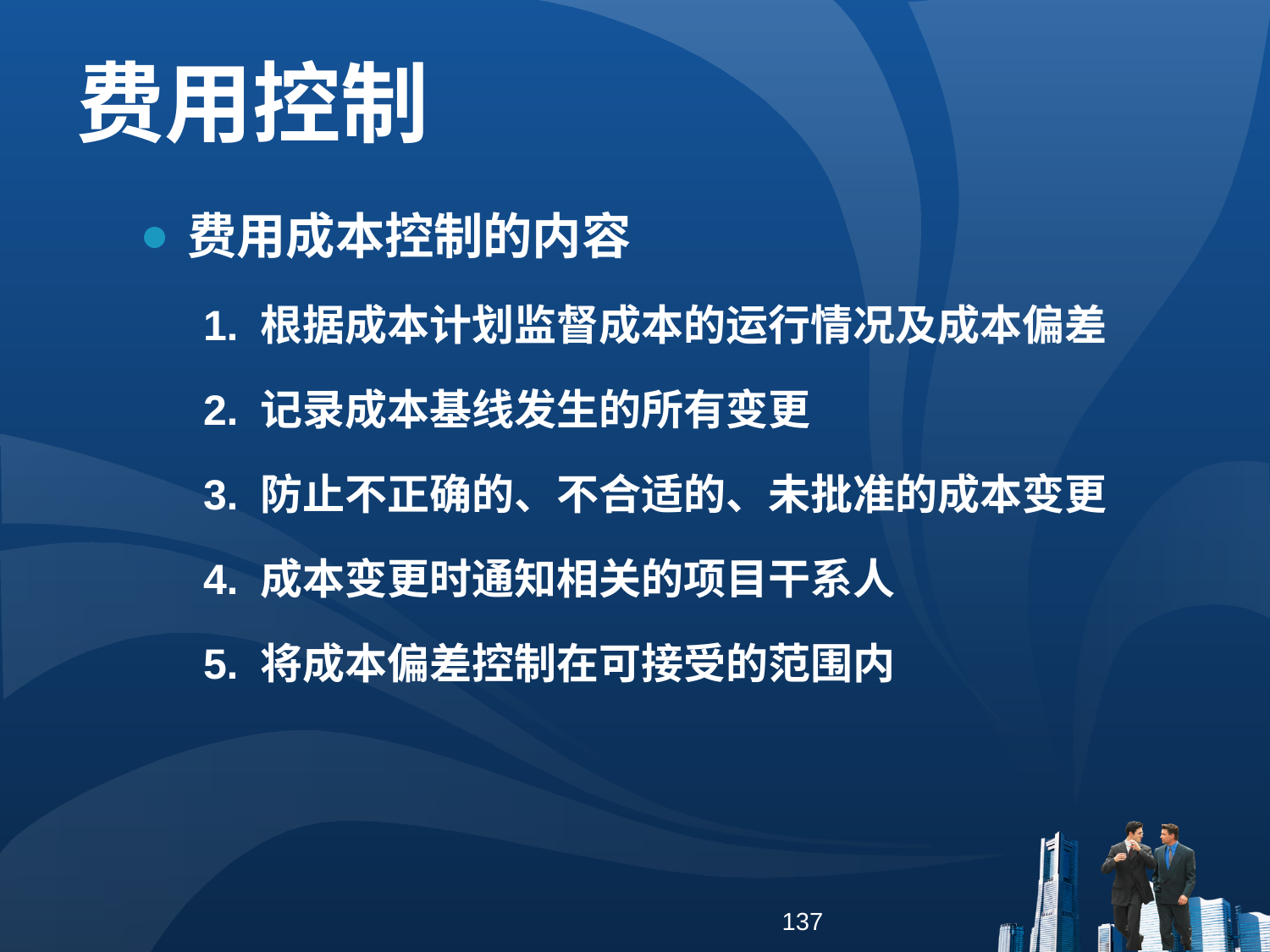

费用控制
费用成本控制的内容
1. 根据成本计划监督成本的运行情况及成本偏差
2. 记录成本基线发生的所有变更
3. 防止不正确的、不合适的、未批准的成本变更
4. 成本变更时通知相关的项目干系人
5. 将成本偏差控制在可接受的范围内

137